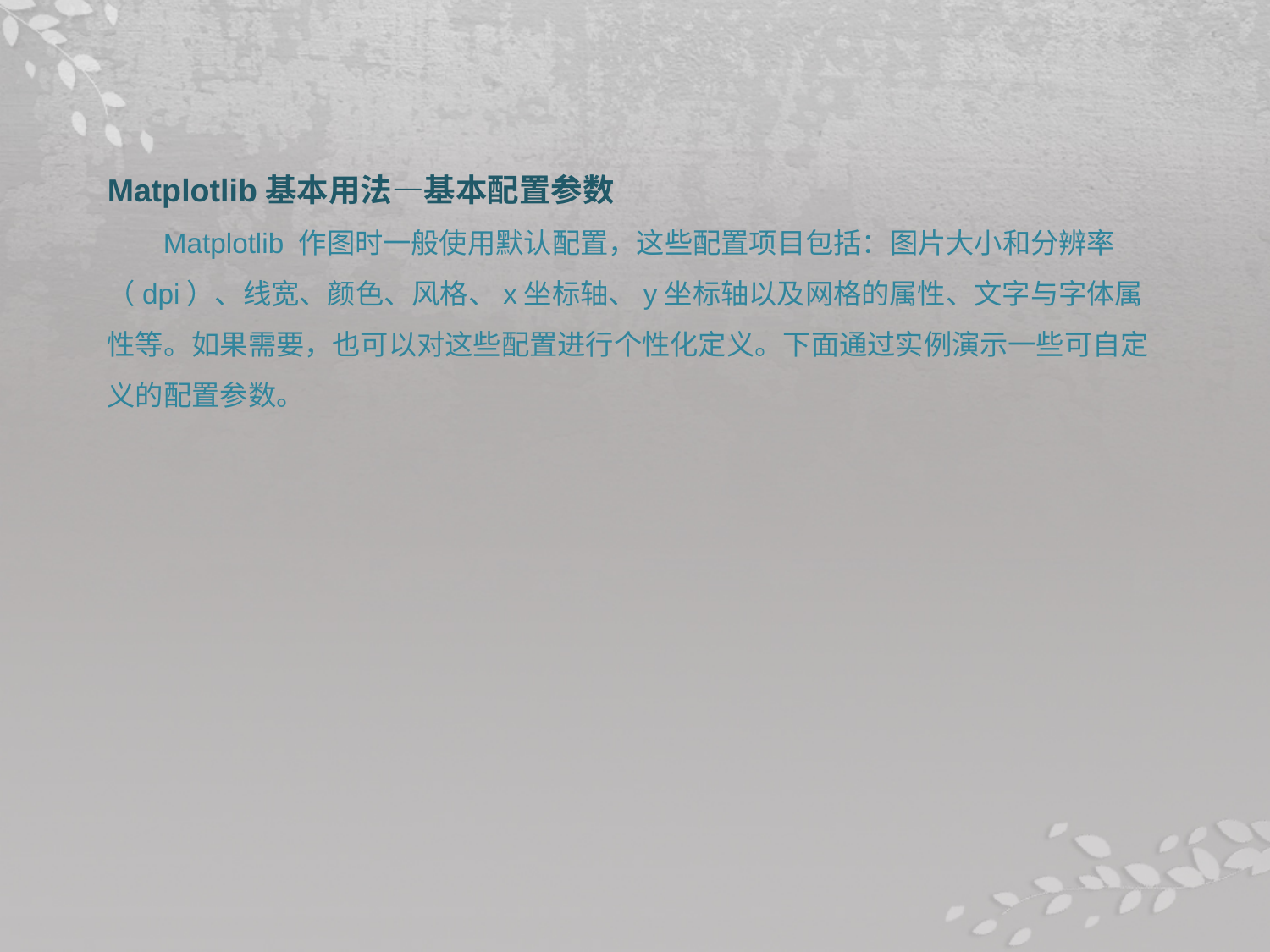

Matplotlib基本用法—基本配置参数
Matplotlib 作图时一般使用默认配置，这些配置项目包括：图片大小和分辨率（dpi）、线宽、颜色、风格、x坐标轴、y坐标轴以及网格的属性、文字与字体属性等。如果需要，也可以对这些配置进行个性化定义。下面通过实例演示一些可自定义的配置参数。